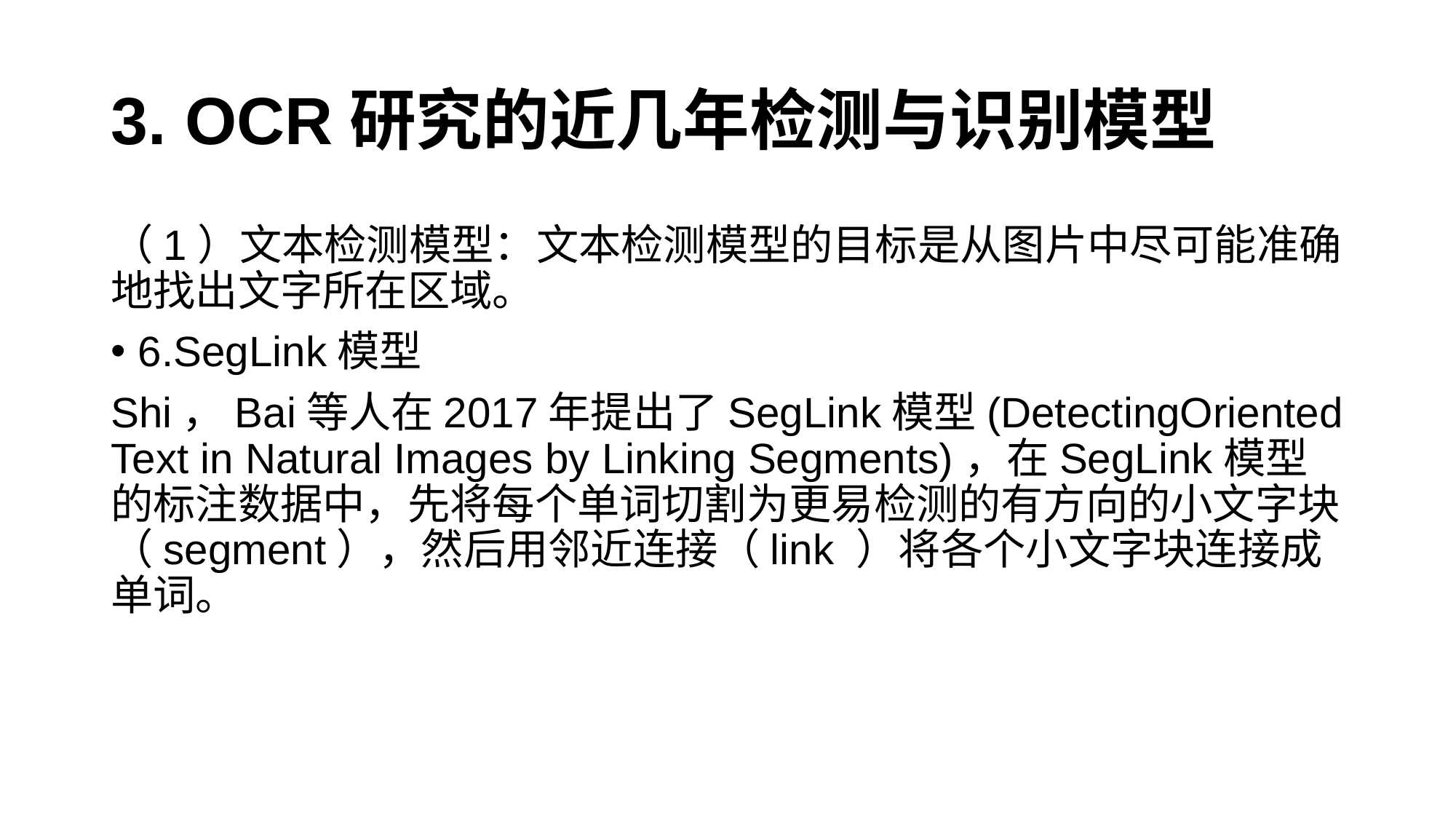

# 3. OCR研究的近几年检测与识别模型
（1）文本检测模型：文本检测模型的目标是从图片中尽可能准确地找出文字所在区域。
6.SegLink模型
Shi，Bai等人在2017年提出了SegLink模型(DetectingOriented Text in Natural Images by Linking Segments)，在SegLink模型的标注数据中，先将每个单词切割为更易检测的有方向的小文字块（segment），然后用邻近连接（link ）将各个小文字块连接成单词。